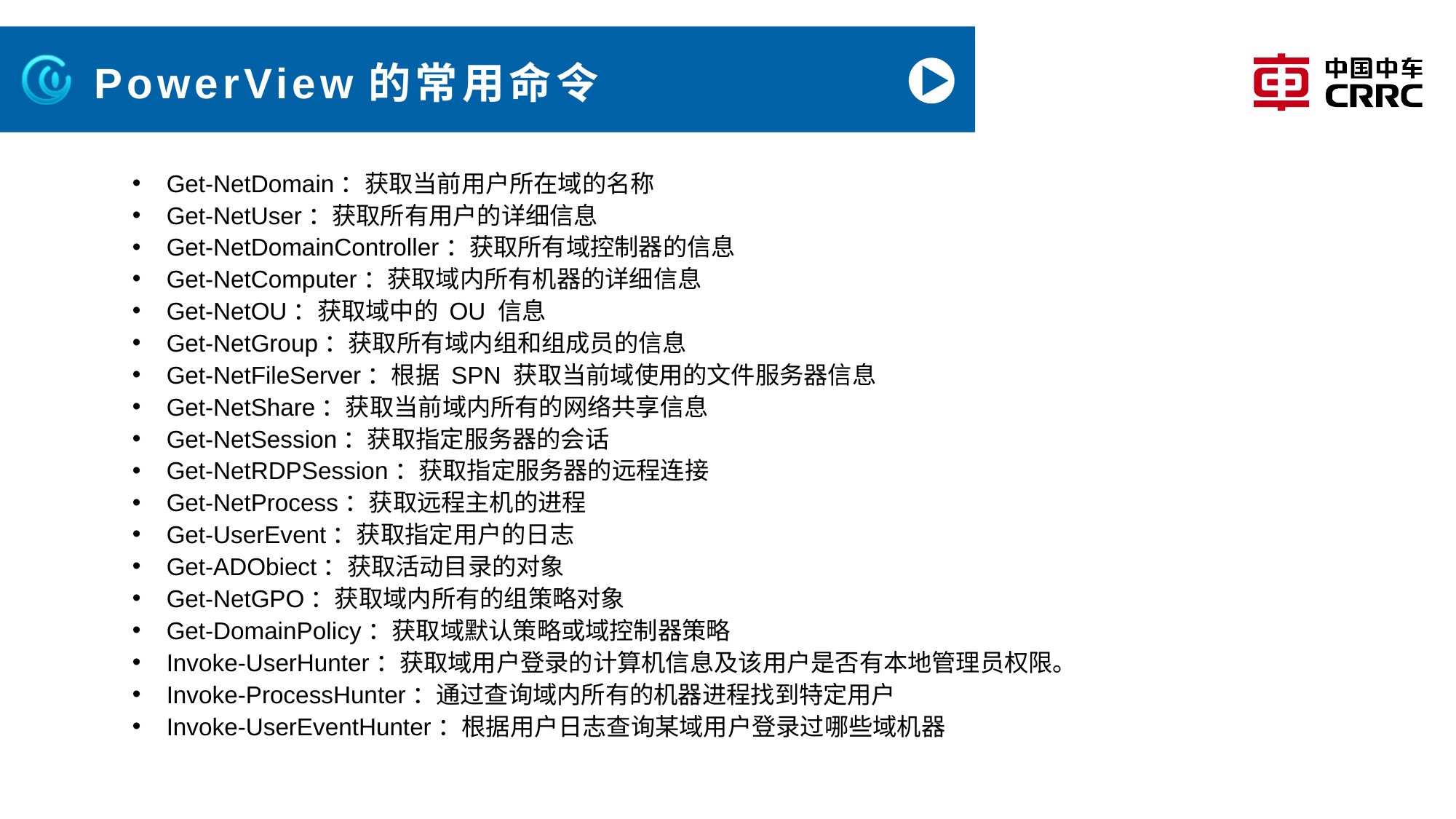

# PowerView的常用命令
Get-NetDomain：获取当前用户所在域的名称
Get-NetUser：获取所有用户的详细信息
Get-NetDomainController：获取所有域控制器的信息
Get-NetComputer：获取域内所有机器的详细信息
Get-NetOU：获取域中的 OU 信息
Get-NetGroup：获取所有域内组和组成员的信息
Get-NetFileServer：根据 SPN 获取当前域使用的文件服务器信息
Get-NetShare：获取当前域内所有的网络共享信息
Get-NetSession：获取指定服务器的会话
Get-NetRDPSession：获取指定服务器的远程连接
Get-NetProcess：获取远程主机的进程
Get-UserEvent：获取指定用户的日志
Get-ADObiect：获取活动目录的对象
Get-NetGPO：获取域内所有的组策略对象
Get-DomainPolicy：获取域默认策略或域控制器策略
Invoke-UserHunter：获取域用户登录的计算机信息及该用户是否有本地管理员权限。
Invoke-ProcessHunter：通过查询域内所有的机器进程找到特定用户
Invoke-UserEventHunter：根据用户日志查询某域用户登录过哪些域机器
57